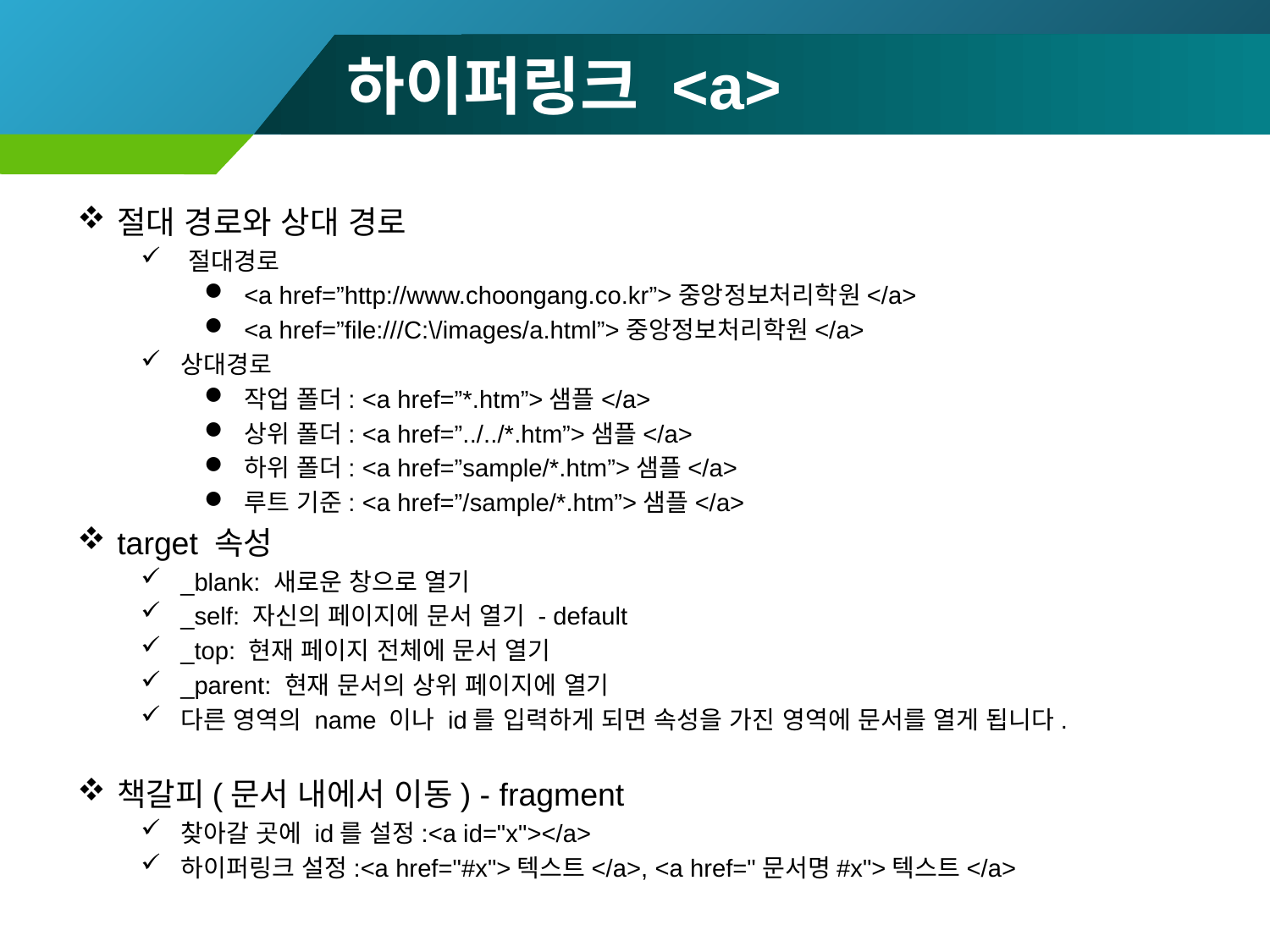

# 하이퍼링크 <a>
절대 경로와 상대 경로
절대경로
<a href=”http://www.choongang.co.kr”>중앙정보처리학원</a>
<a href=”file:///C:\/images/a.html”>중앙정보처리학원</a>
상대경로
작업 폴더: <a href=”*.htm”>샘플</a>
상위 폴더: <a href=”../../*.htm”>샘플</a>
하위 폴더: <a href=”sample/*.htm”>샘플</a>
루트 기준: <a href=”/sample/*.htm”>샘플</a>
target 속성
_blank: 새로운 창으로 열기
_self: 자신의 페이지에 문서 열기 - default
_top: 현재 페이지 전체에 문서 열기
_parent: 현재 문서의 상위 페이지에 열기
다른 영역의 name 이나 id를 입력하게 되면 속성을 가진 영역에 문서를 열게 됩니다.

책갈피(문서 내에서 이동) - fragment
찾아갈 곳에 id를 설정:<a id="x"></a>
하이퍼링크 설정:<a href="#x">텍스트</a>, <a href="문서명#x">텍스트</a>